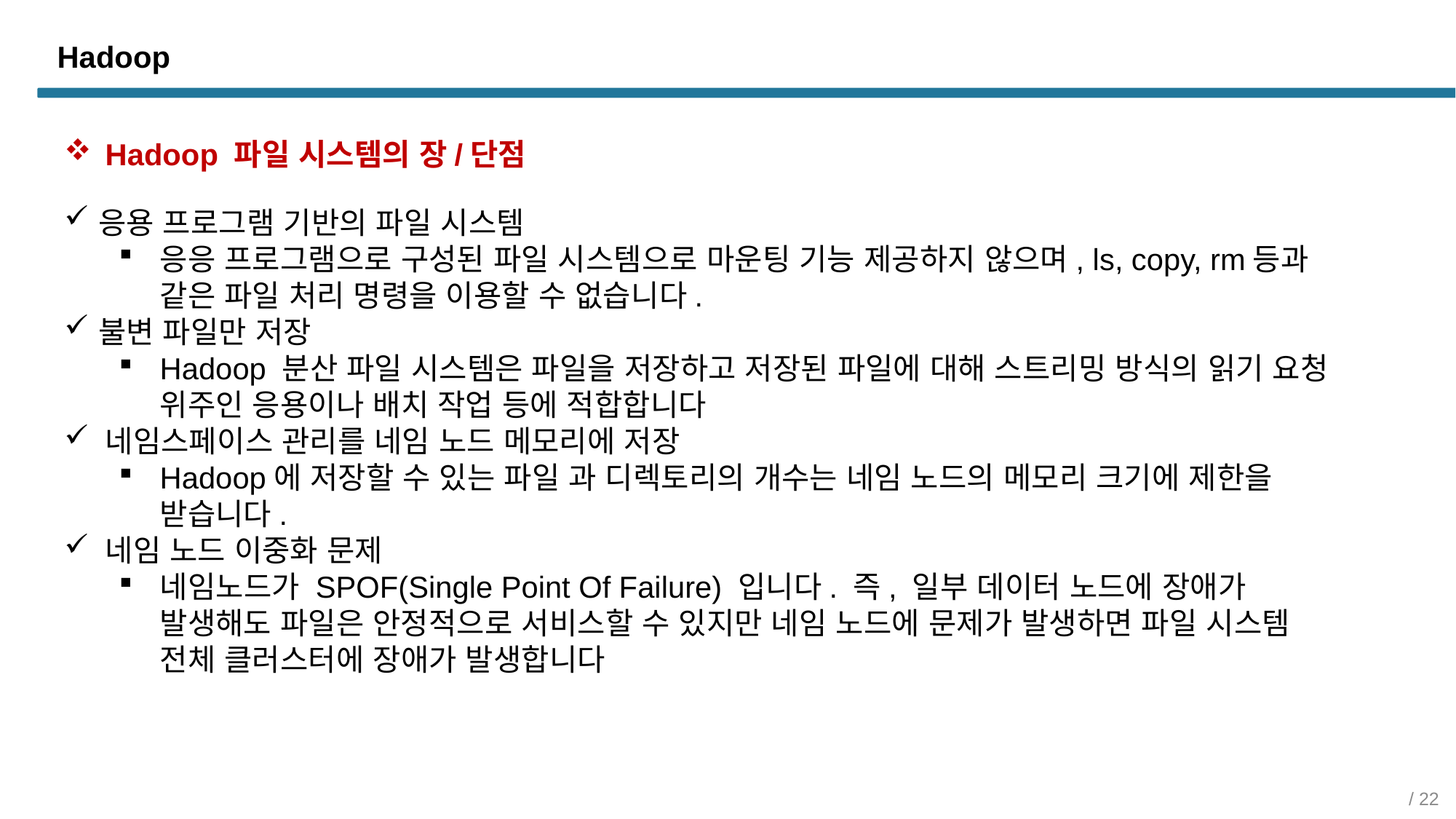

# Hadoop
Hadoop 파일 시스템의 장/단점
응용 프로그램 기반의 파일 시스템
응응 프로그램으로 구성된 파일 시스템으로 마운팅 기능 제공하지 않으며, ls, copy, rm등과 같은 파일 처리 명령을 이용할 수 없습니다.
불변 파일만 저장
Hadoop 분산 파일 시스템은 파일을 저장하고 저장된 파일에 대해 스트리밍 방식의 읽기 요청 위주인 응용이나 배치 작업 등에 적합합니다
네임스페이스 관리를 네임 노드 메모리에 저장
Hadoop에 저장할 수 있는 파일 과 디렉토리의 개수는 네임 노드의 메모리 크기에 제한을 받습니다.
네임 노드 이중화 문제
네임노드가 SPOF(Single Point Of Failure) 입니다. 즉, 일부 데이터 노드에 장애가 발생해도 파일은 안정적으로 서비스할 수 있지만 네임 노드에 문제가 발생하면 파일 시스템 전체 클러스터에 장애가 발생합니다
/ 22